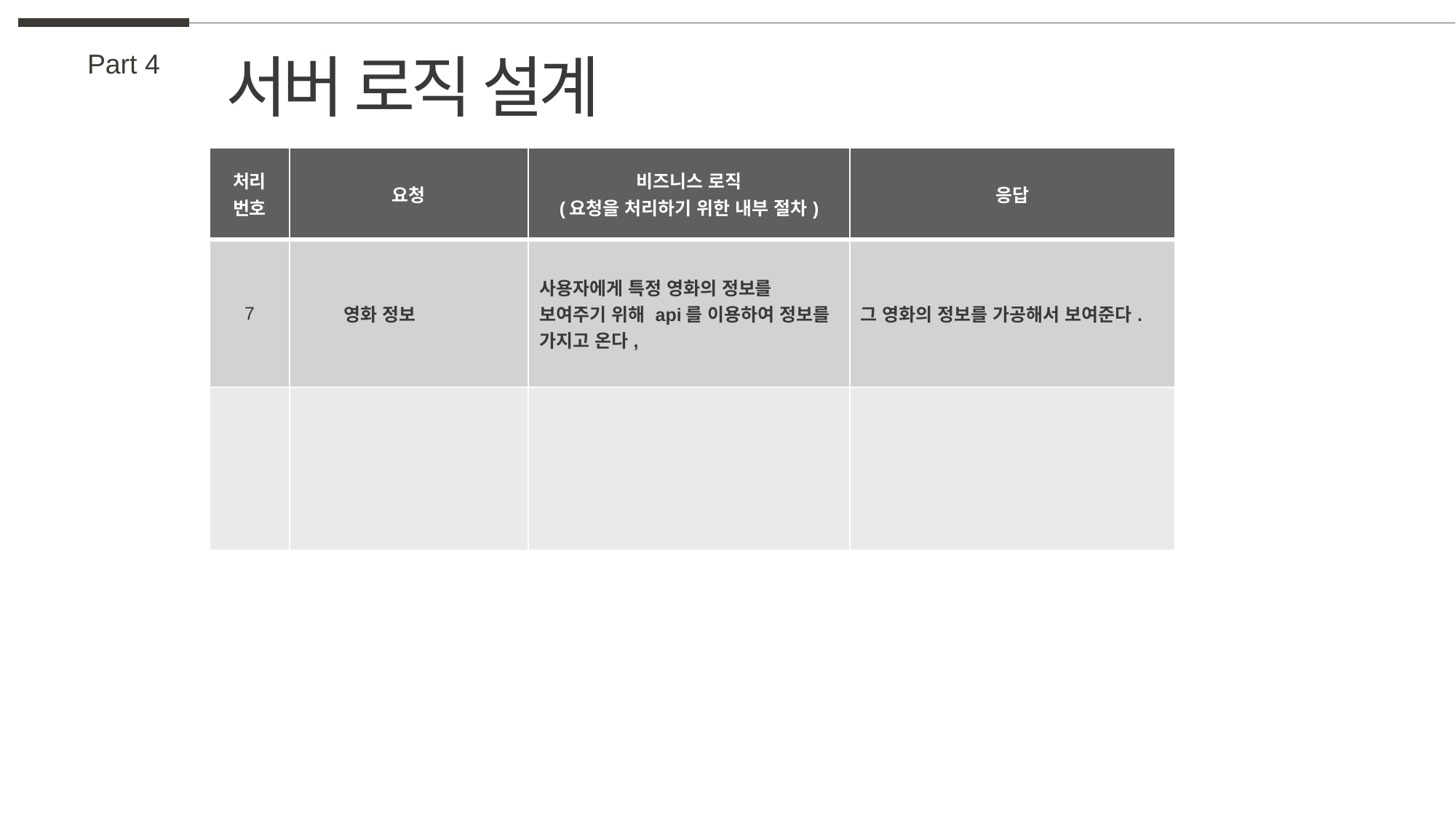

서버 로직 설계
Part 4
| 처리 번호 | 요청 | 비즈니스 로직 (요청을 처리하기 위한 내부 절차) | 응답 |
| --- | --- | --- | --- |
| 7 | 영화 정보 | 사용자에게 특정 영화의 정보를 보여주기 위해 api를 이용하여 정보를 가지고 온다, | 그 영화의 정보를 가공해서 보여준다. |
|  |  |  |  |